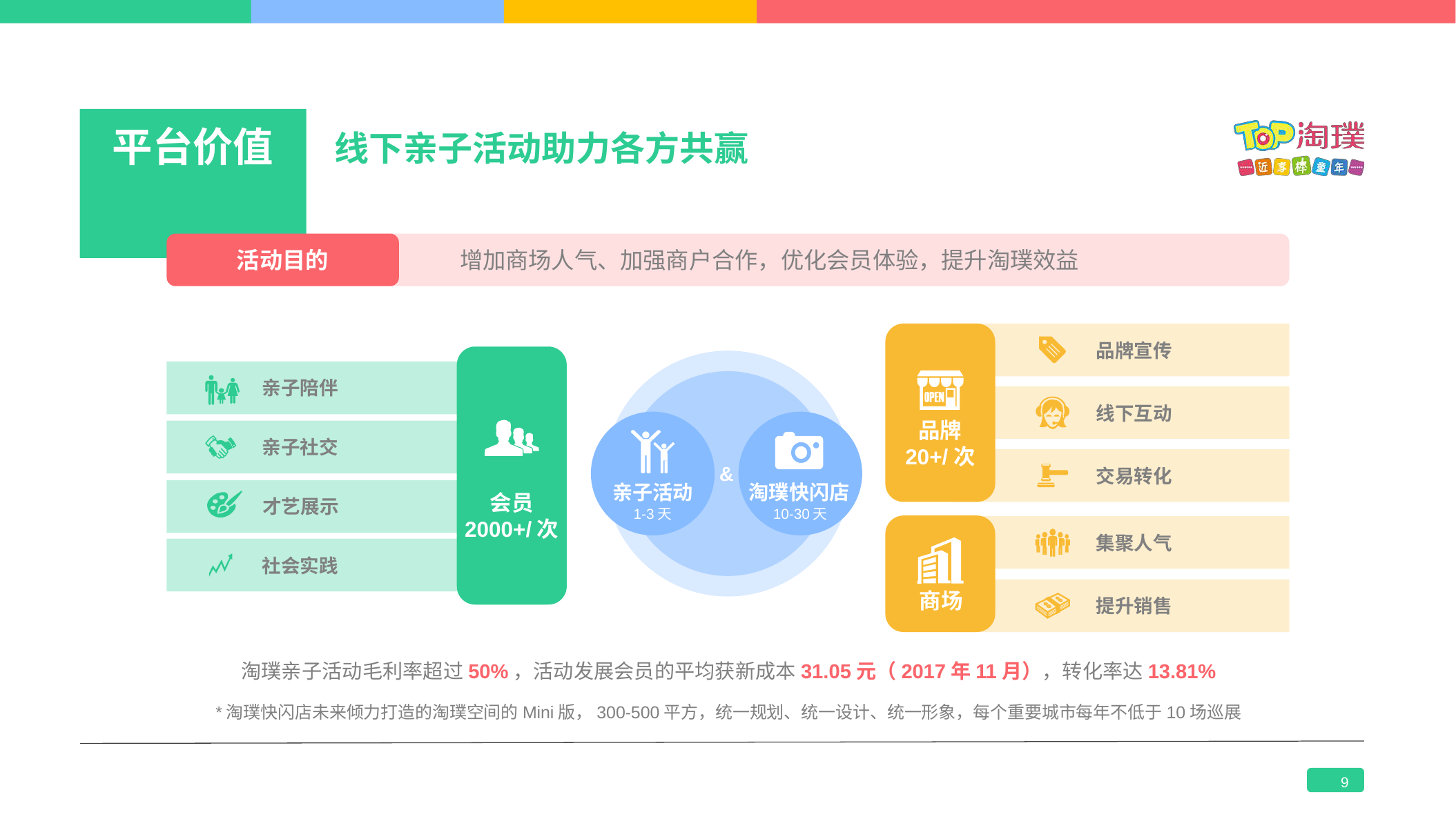

# 平台价值

线下亲子活动助力各方共赢

活动目的
增加商场人气、加强商户合作，优化会员体验，提升淘璞效益

品牌宣传

亲子陪伴

线下互动

品牌
20+/次

亲子社交

&
交易转化

亲子活动
淘璞快闪店

会员
2000+/次

才艺展示
1-3天
10-30天

集聚人气

社会实践

商场
提升销售

淘璞亲子活动毛利率超过50%，活动发展会员的平均获新成本31.05元（2017年11月），转化率达13.81%
*淘璞快闪店未来倾力打造的淘璞空间的Mini版，300-500平方，统一规划、统一设计、统一形象，每个重要城市每年不低于10场巡展

9
9